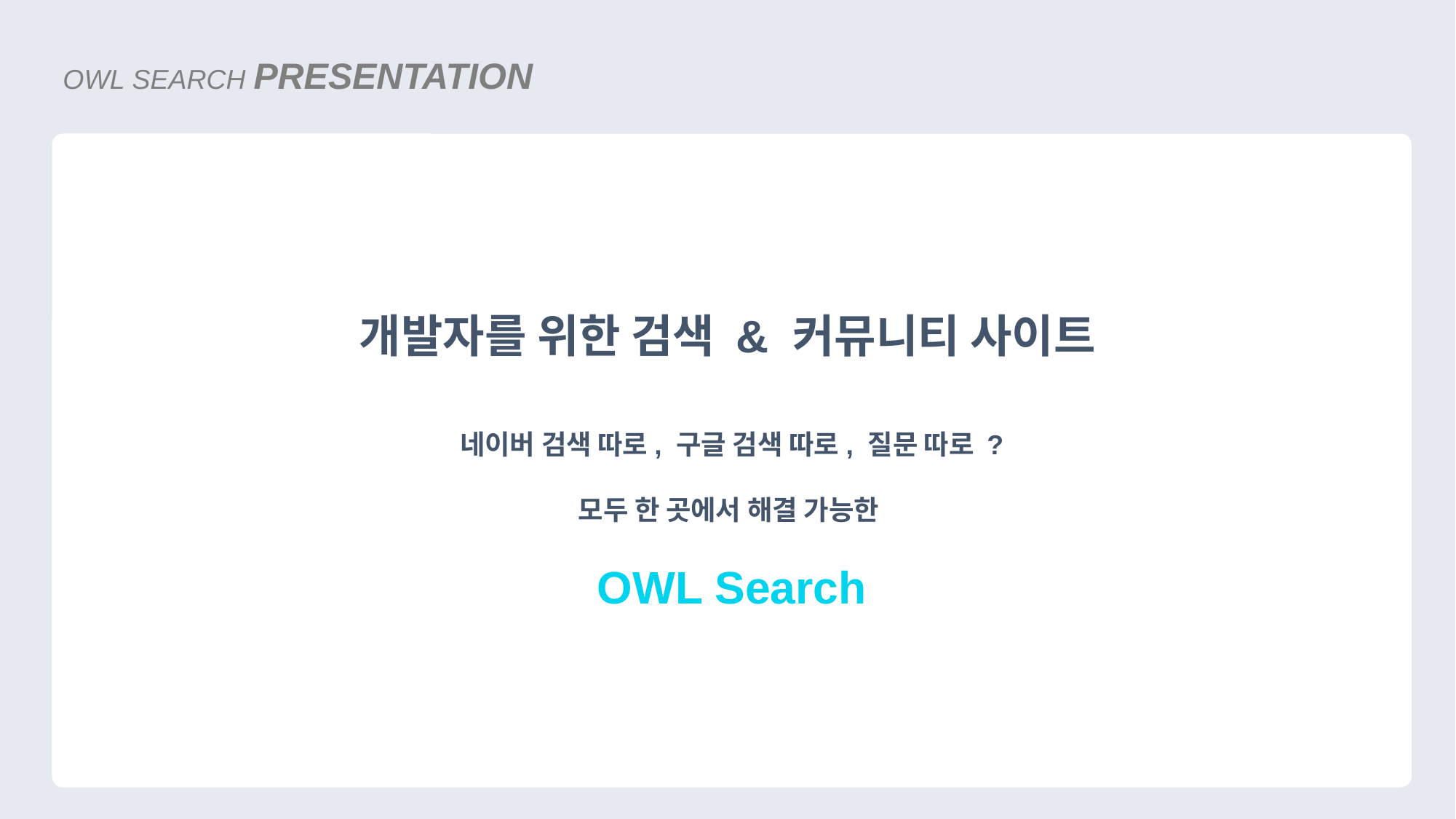

OWL SEARCH PRESENTATION

개발자를 위한 검색 & 커뮤니티 사이트
네이버 검색 따로, 구글 검색 따로, 질문 따로 ?

모두 한 곳에서 해결 가능한

OWL Search